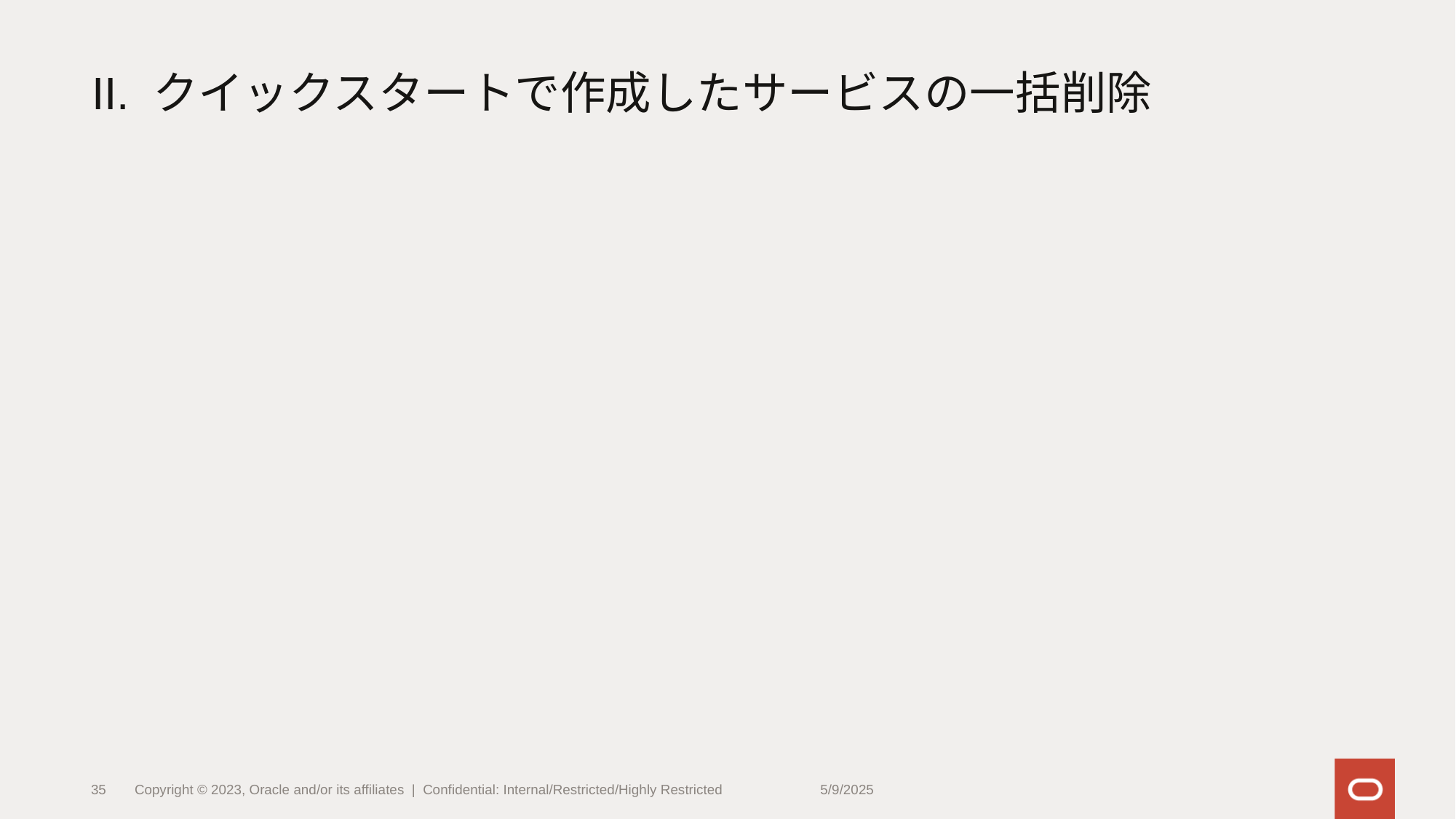

# II. クイックスタートで作成したサービスの一括削除

35
Copyright © 2023, Oracle and/or its affiliates  |  Confidential: Internal/Restricted/Highly Restricted
5/9/2025